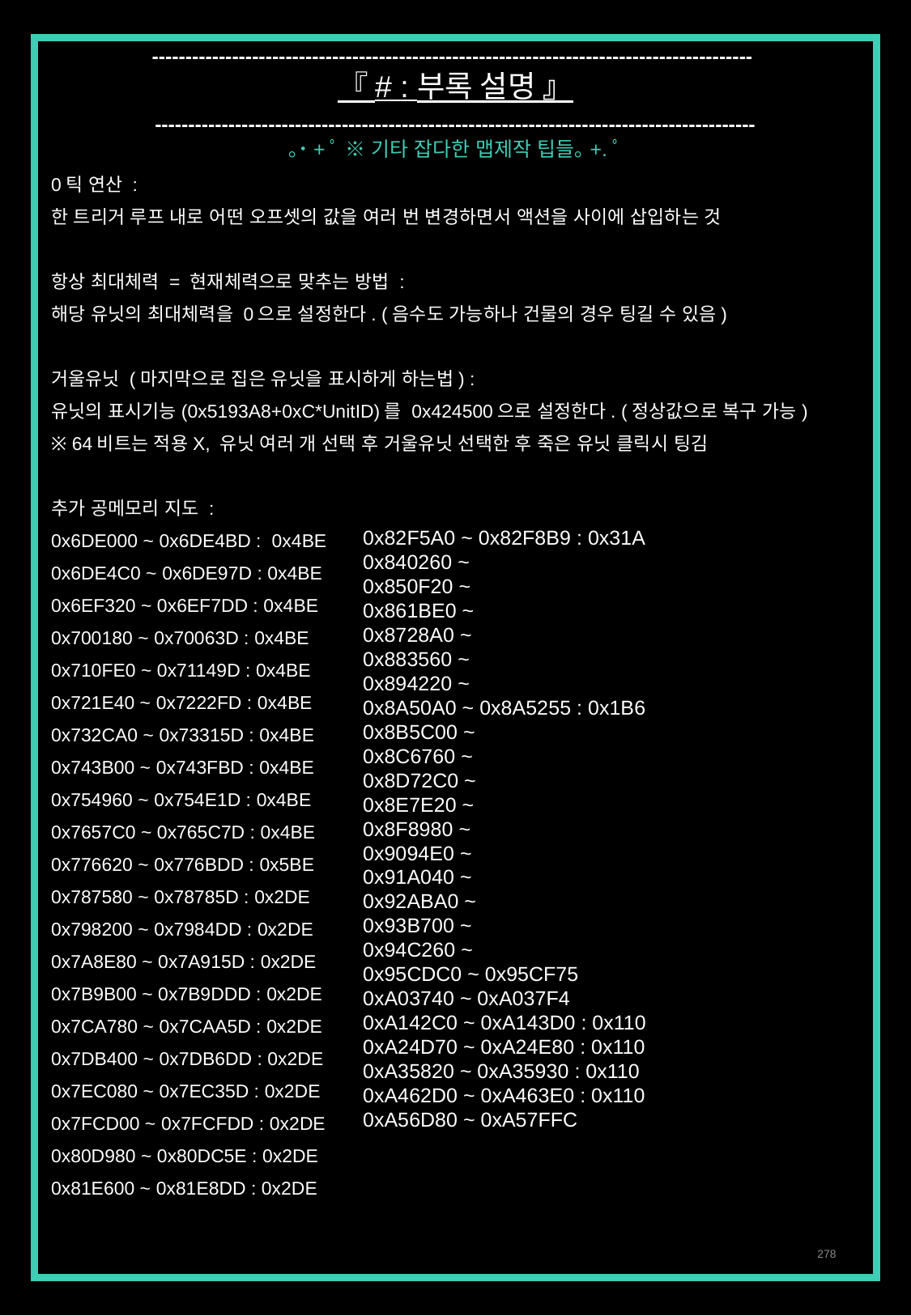

------------------------------------------------------------------------------------------
『 # : 부록 설명 』
------------------------------------------------------------------------------------------

｡˙+ﾟ ※ 기타 잡다한 맵제작 팁들｡+.ﾟ
0틱 연산 :
한 트리거 루프 내로 어떤 오프셋의 값을 여러 번 변경하면서 액션을 사이에 삽입하는 것

항상 최대체력 = 현재체력으로 맞추는 방법 :
해당 유닛의 최대체력을 0으로 설정한다. (음수도 가능하나 건물의 경우 팅길 수 있음)

거울유닛 (마지막으로 집은 유닛을 표시하게 하는법) :
유닛의 표시기능(0x5193A8+0xC*UnitID)를 0x424500으로 설정한다. (정상값으로 복구 가능)
※ 64비트는 적용X, 유닛 여러 개 선택 후 거울유닛 선택한 후 죽은 유닛 클릭시 팅김

추가 공메모리 지도 :
0x6DE000 ~ 0x6DE4BD :  0x4BE
0x6DE4C0 ~ 0x6DE97D : 0x4BE
0x6EF320 ~ 0x6EF7DD : 0x4BE
0x700180 ~ 0x70063D : 0x4BE
0x710FE0 ~ 0x71149D : 0x4BE
0x721E40 ~ 0x7222FD : 0x4BE
0x732CA0 ~ 0x73315D : 0x4BE
0x743B00 ~ 0x743FBD : 0x4BE
0x754960 ~ 0x754E1D : 0x4BE
0x7657C0 ~ 0x765C7D : 0x4BE
0x776620 ~ 0x776BDD : 0x5BE
0x787580 ~ 0x78785D : 0x2DE
0x798200 ~ 0x7984DD : 0x2DE
0x7A8E80 ~ 0x7A915D : 0x2DE
0x7B9B00 ~ 0x7B9DDD : 0x2DE
0x7CA780 ~ 0x7CAA5D : 0x2DE
0x7DB400 ~ 0x7DB6DD : 0x2DE
0x7EC080 ~ 0x7EC35D : 0x2DE
0x7FCD00 ~ 0x7FCFDD : 0x2DE
0x80D980 ~ 0x80DC5E : 0x2DE
0x81E600 ~ 0x81E8DD : 0x2DE
0x82F5A0 ~ 0x82F8B9 : 0x31A
0x840260 ~
0x850F20 ~
0x861BE0 ~
0x8728A0 ~
0x883560 ~
0x894220 ~
0x8A50A0 ~ 0x8A5255 : 0x1B6
0x8B5C00 ~
0x8C6760 ~
0x8D72C0 ~
0x8E7E20 ~
0x8F8980 ~
0x9094E0 ~
0x91A040 ~
0x92ABA0 ~
0x93B700 ~
0x94C260 ~
0x95CDC0 ~ 0x95CF75
0xA03740 ~ 0xA037F4
0xA142C0 ~ 0xA143D0 : 0x110
0xA24D70 ~ 0xA24E80 : 0x110
0xA35820 ~ 0xA35930 : 0x110
0xA462D0 ~ 0xA463E0 : 0x110
0xA56D80 ~ 0xA57FFC
278